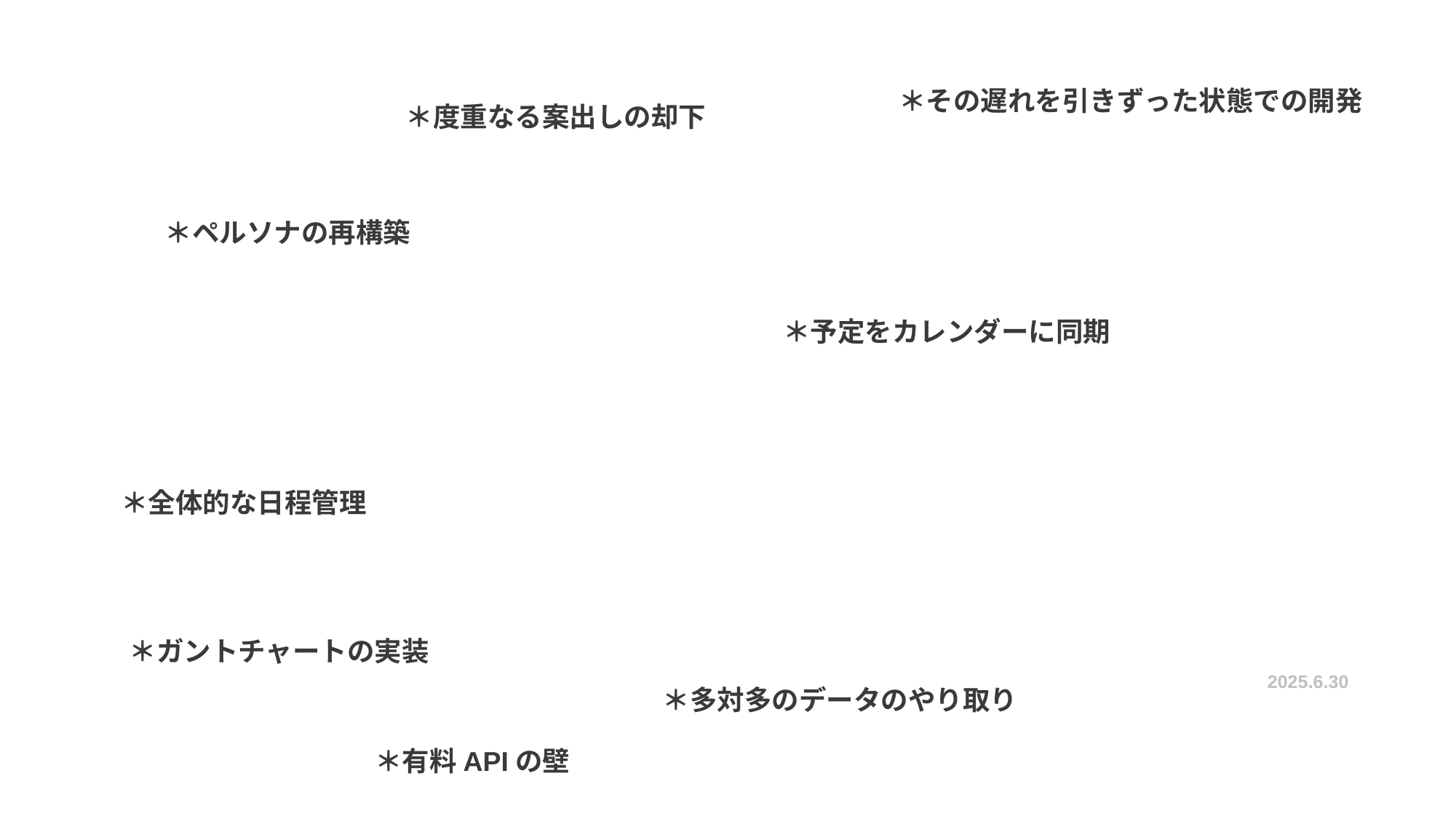

＊その遅れを引きずった状態での開発
＊度重なる案出しの却下
＊ペルソナの再構築

＊予定をカレンダーに同期
＊全体的な日程管理
＊ガントチャートの実装

2025.6.30
＊多対多のデータのやり取り
＊有料APIの壁